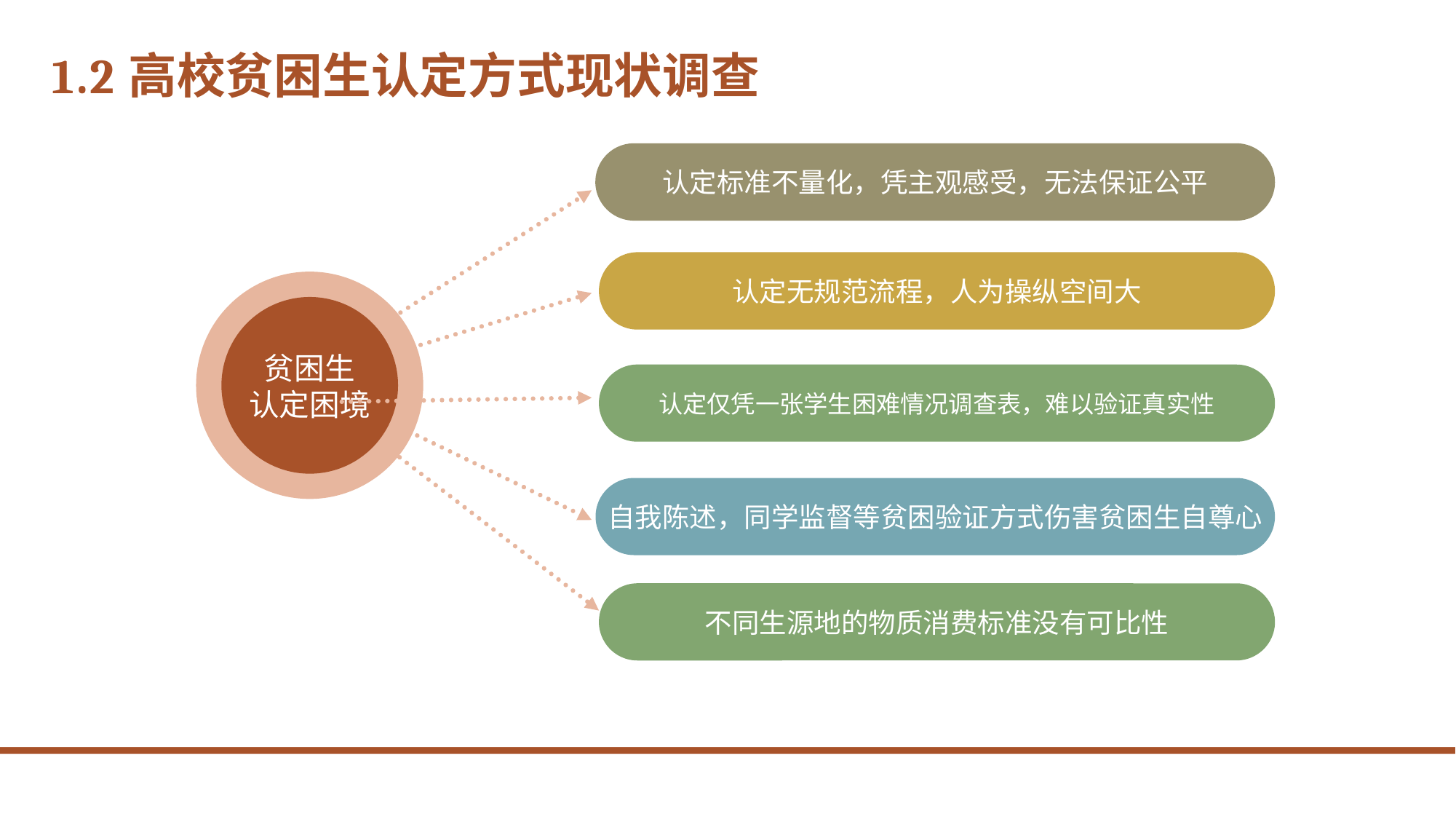

# 1.2高校贫困生认定方式现状调查
认定标准不量化，凭主观感受，无法保证公平

认定无规范流程，人为操纵空间大

贫困生
认定困境
认定仅凭一张学生困难情况调查表，难以验证真实性

自我陈述，同学监督等贫困验证方式伤害贫困生自尊心
不同生源地的物质消费标准没有可比性